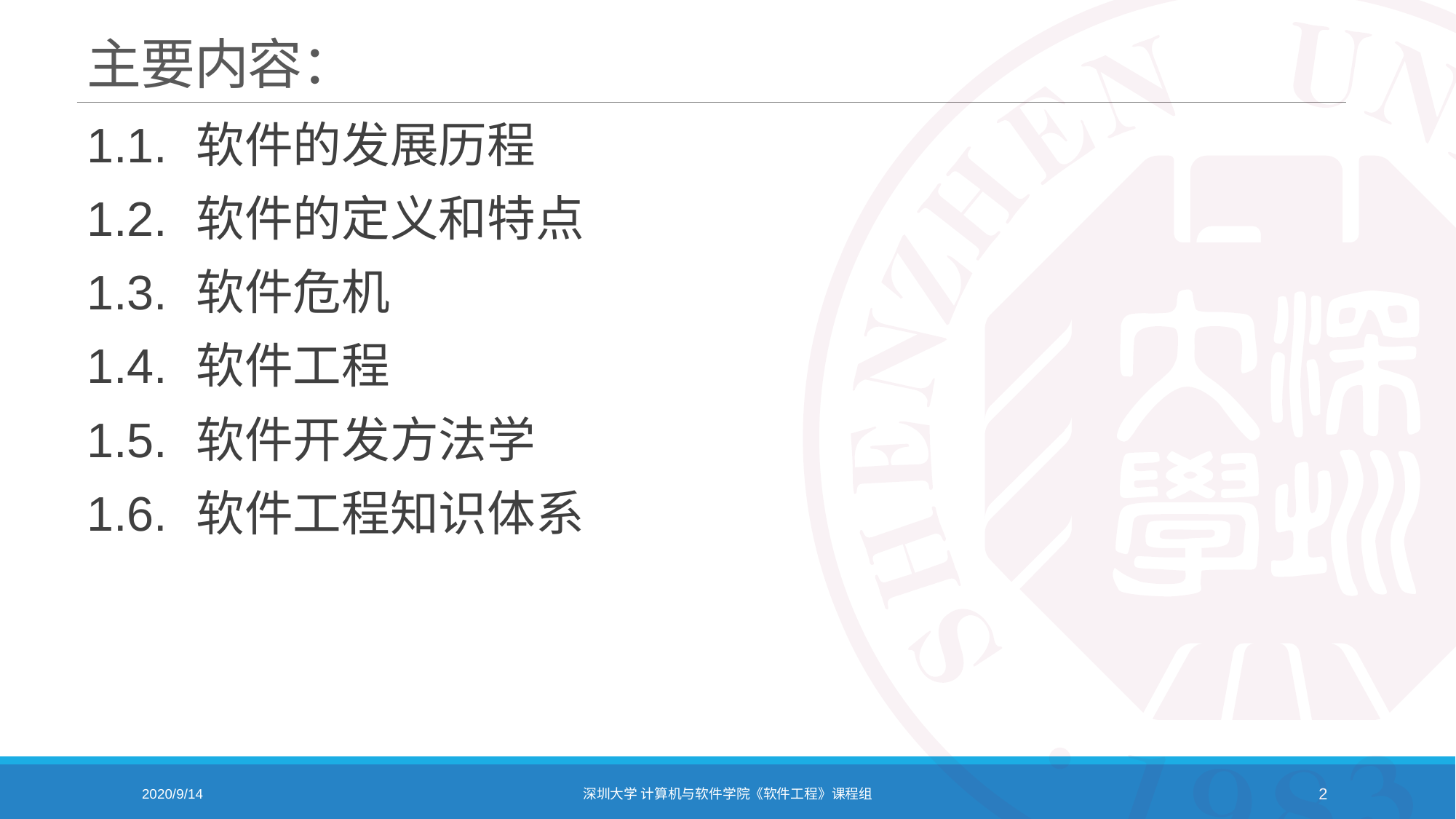

# 主要内容：
1.1.	软件的发展历程
1.2.	软件的定义和特点
1.3.	软件危机
1.4.	软件工程
1.5.	软件开发方法学
1.6.	软件工程知识体系
2020/9/14
深圳大学 计算机与软件学院《软件工程》课程组
2